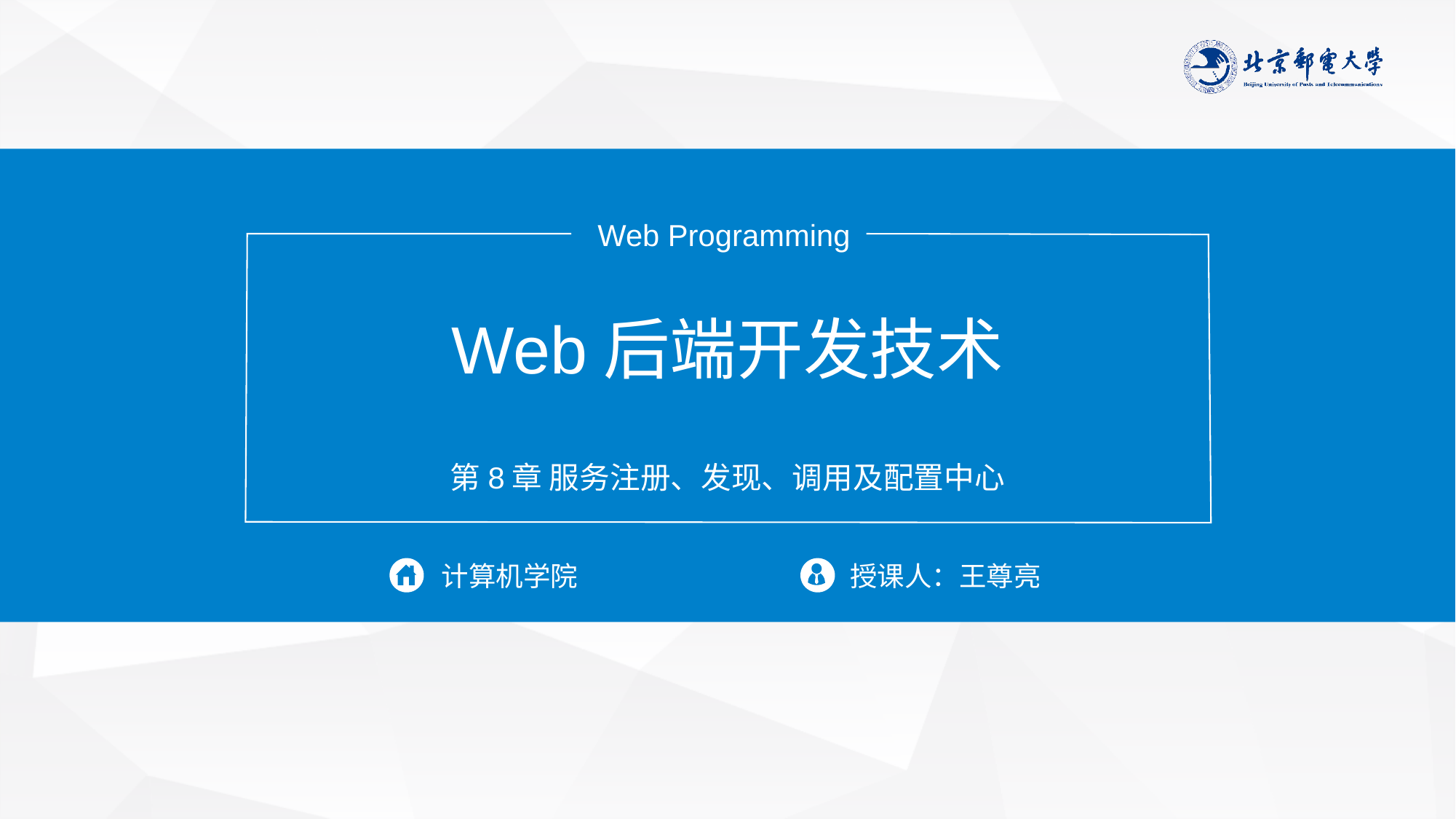

Web Programming

Web后端开发技术
第8章 服务注册、发现、调用及配置中心
计算机学院
授课人：王尊亮